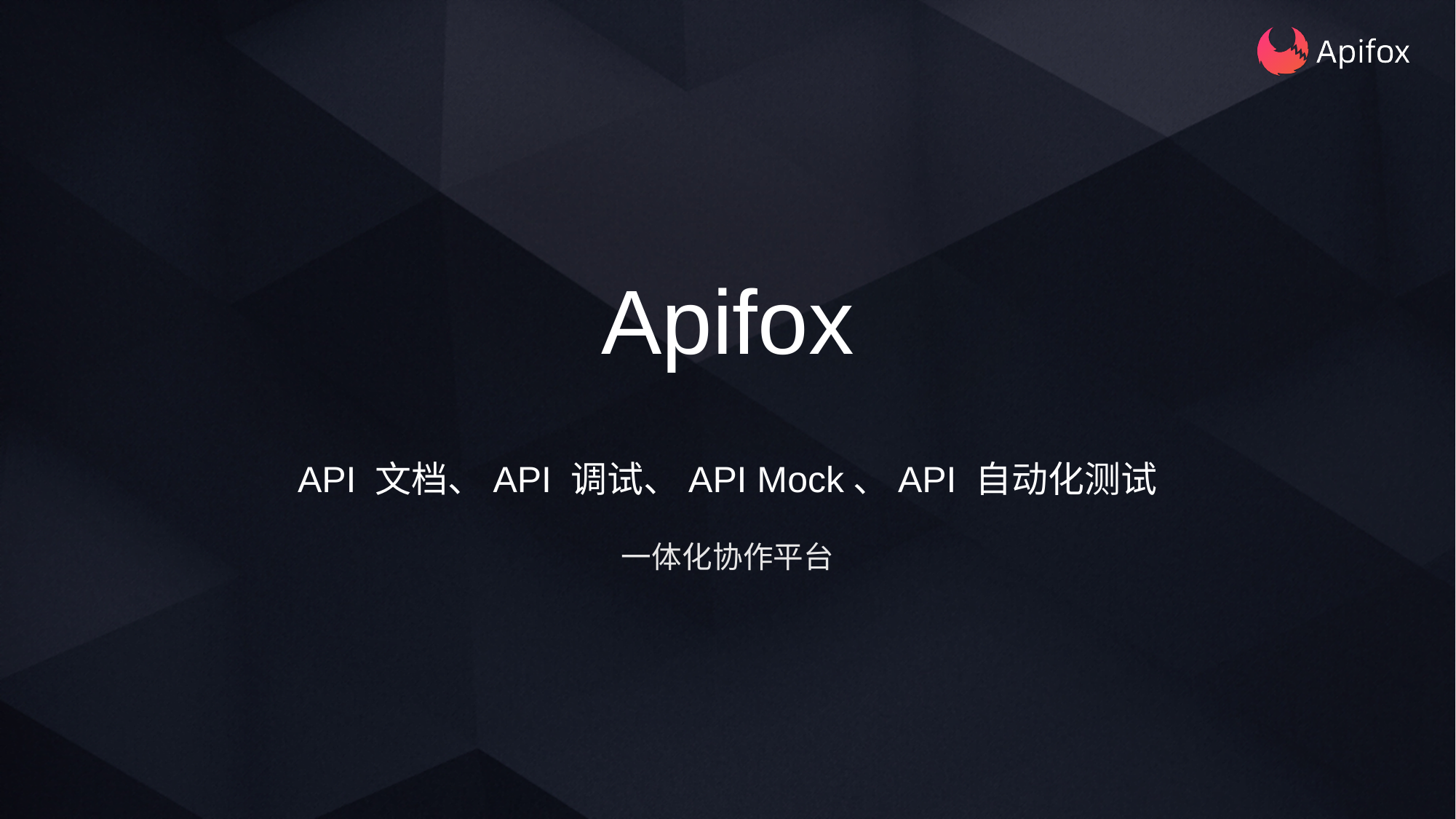

# Apifox
API 文档、API 调试、API Mock、API 自动化测试
一体化协作平台